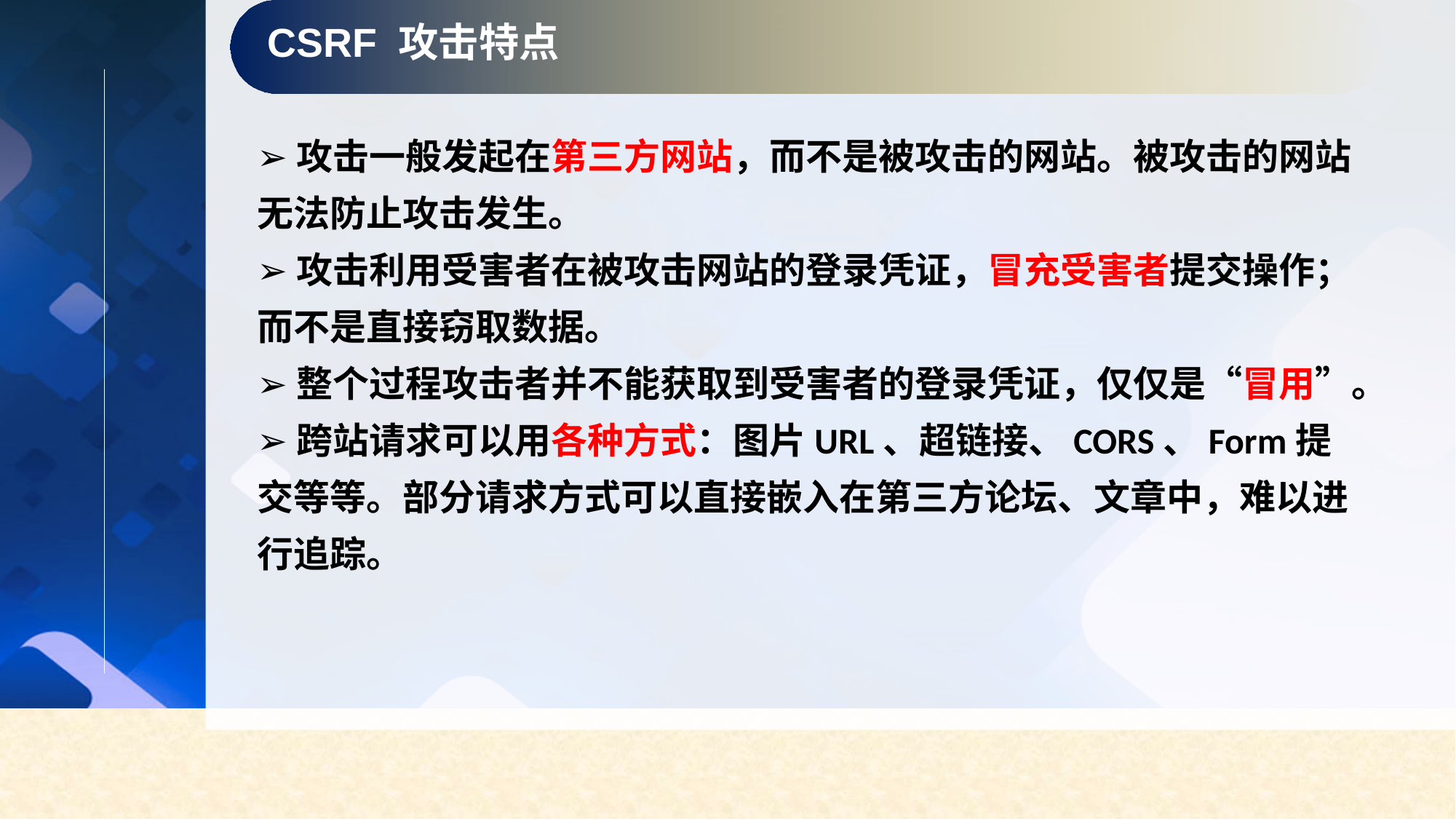

CSRF 攻击特点
➢攻击一般发起在第三方网站，而不是被攻击的网站。被攻击的网站无法防止攻击发生。
➢攻击利用受害者在被攻击网站的登录凭证，冒充受害者提交操作；而不是直接窃取数据。
➢整个过程攻击者并不能获取到受害者的登录凭证，仅仅是“冒用”。
➢跨站请求可以用各种方式：图片URL、超链接、CORS、Form提交等等。部分请求方式可以直接嵌入在第三方论坛、文章中，难以进行追踪。